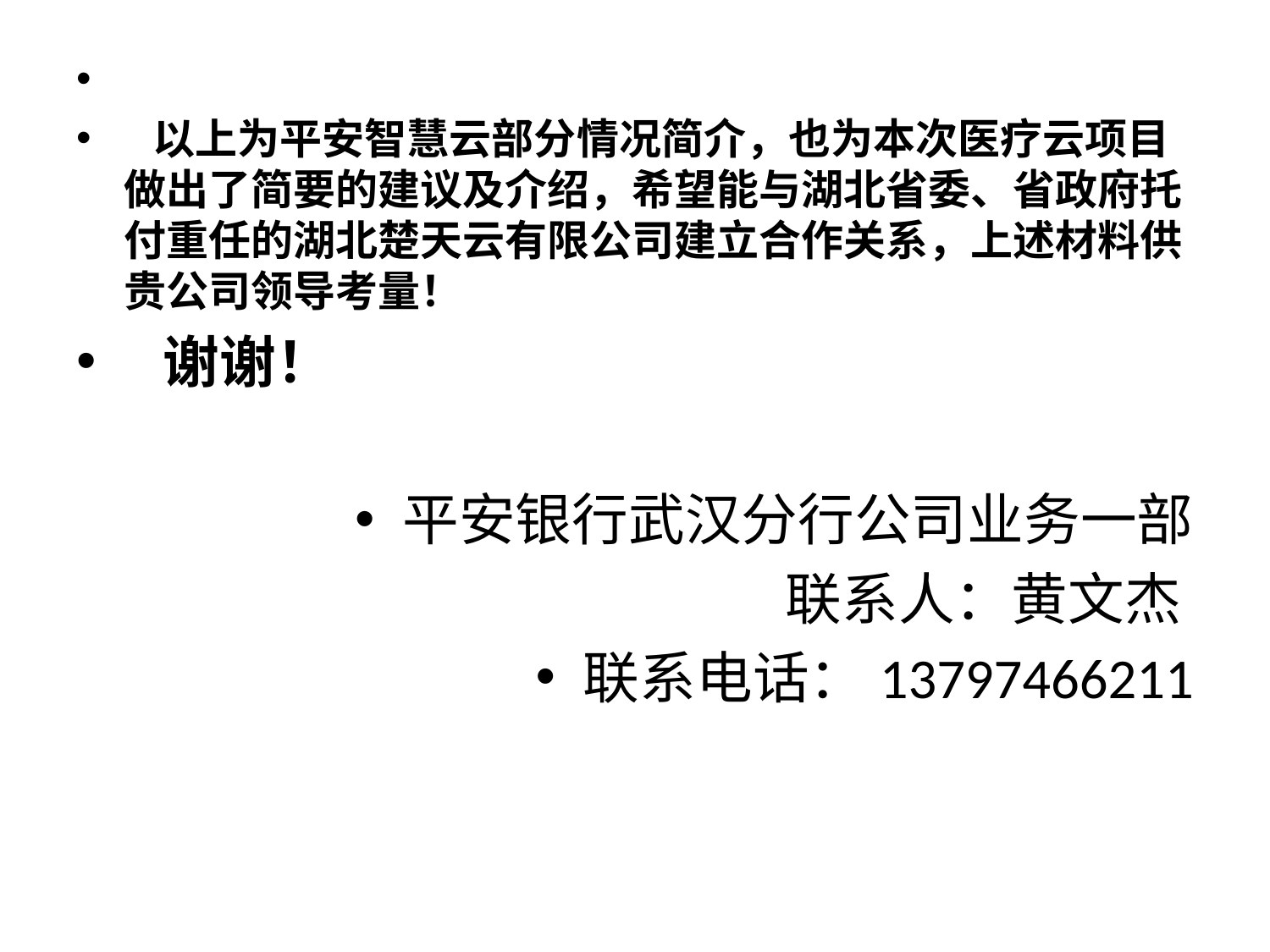

以上为平安智慧云部分情况简介，也为本次医疗云项目做出了简要的建议及介绍，希望能与湖北省委、省政府托付重任的湖北楚天云有限公司建立合作关系，上述材料供贵公司领导考量！
  谢谢！

平安银行武汉分行公司业务一部
联系人：黄文杰
联系电话：13797466211